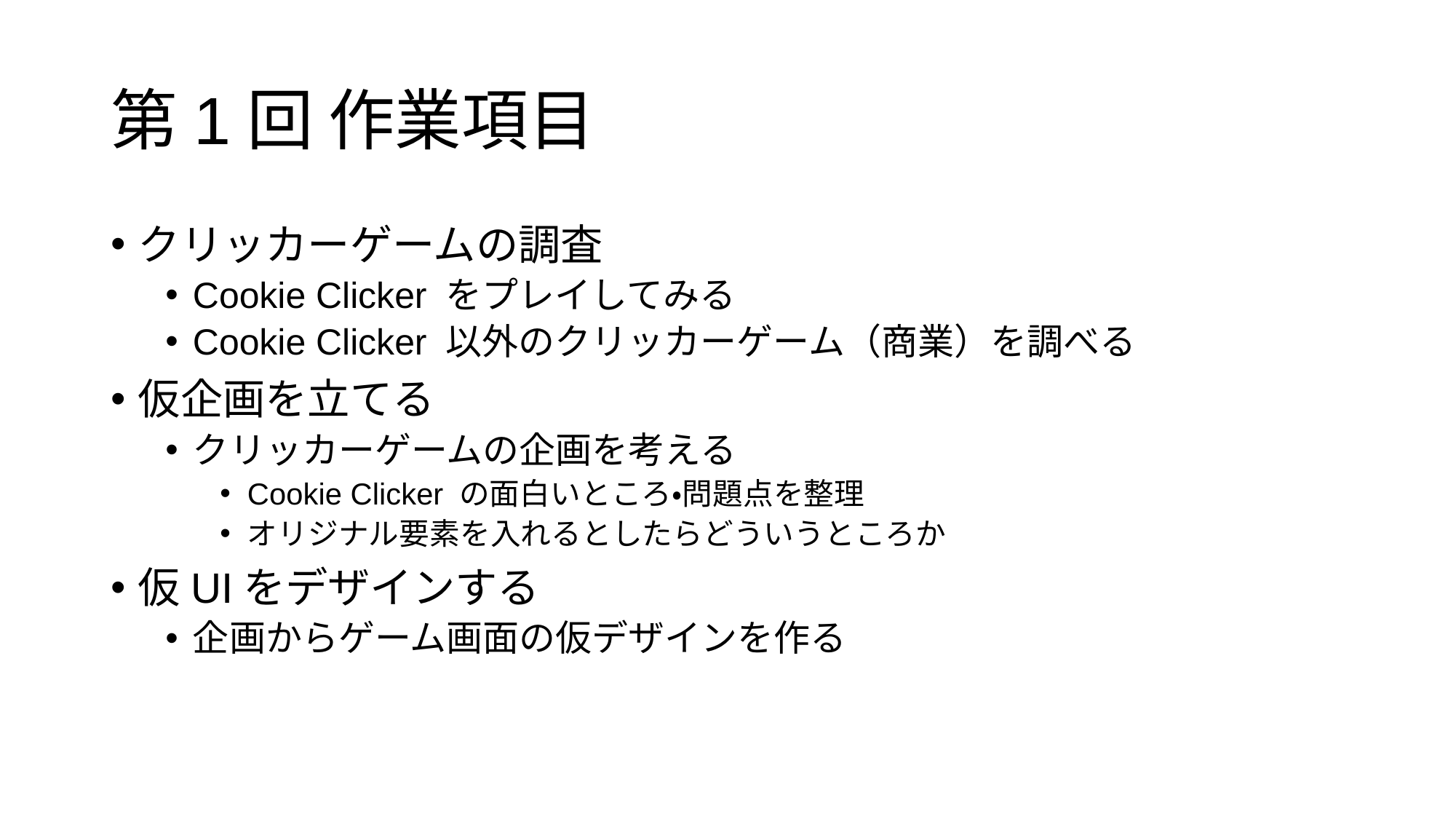

# 第1回 作業項目
クリッカーゲームの調査
Cookie Clicker をプレイしてみる
Cookie Clicker 以外のクリッカーゲーム（商業）を調べる
仮企画を立てる
クリッカーゲームの企画を考える
Cookie Clicker の面白いところ・問題点を整理
オリジナル要素を入れるとしたらどういうところか
仮UIをデザインする
企画からゲーム画面の仮デザインを作る